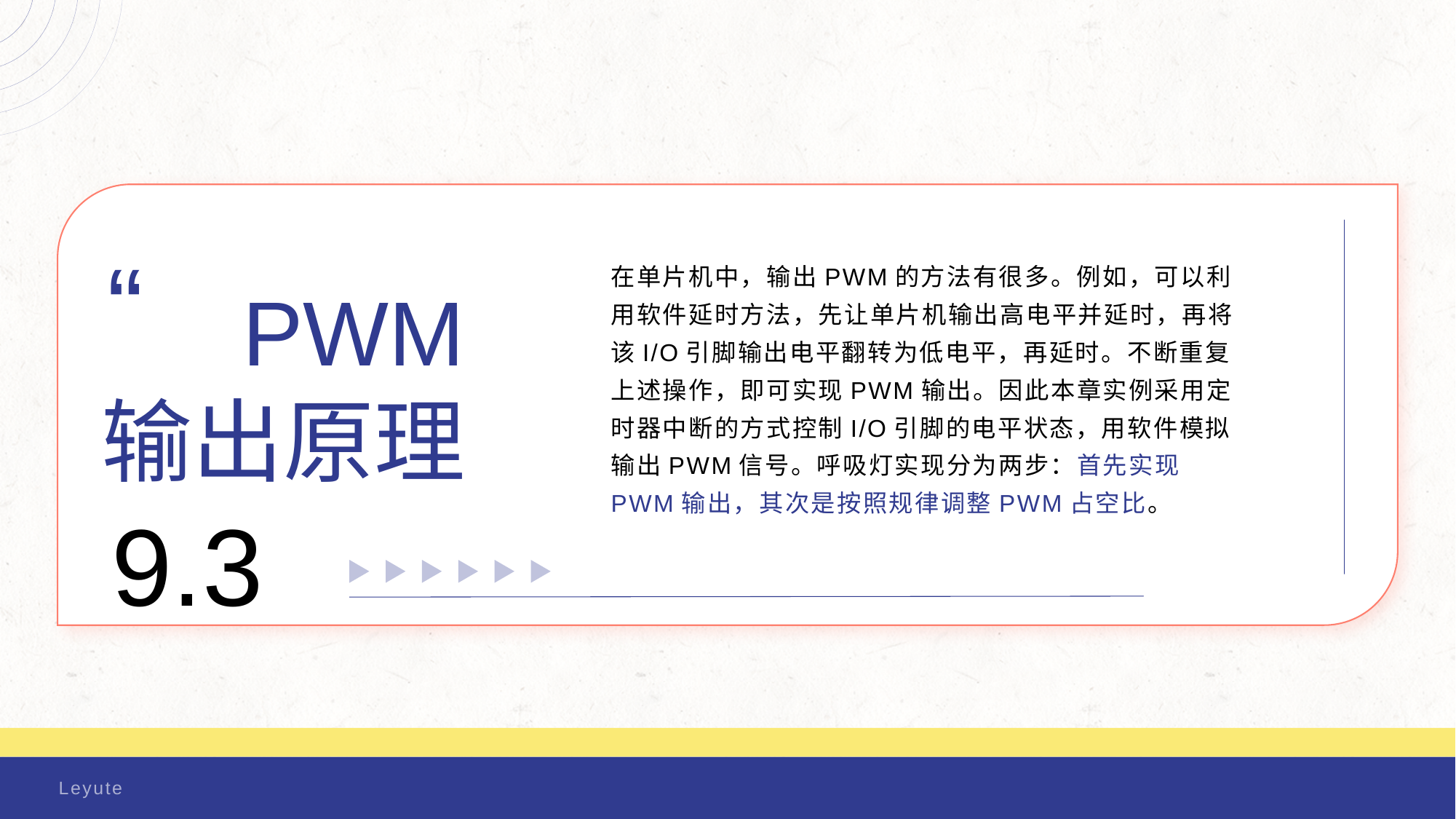

“
PWM
输出原理
9.3

在单片机中，输出PWM的方法有很多。例如，可以利用软件延时方法，先让单片机输出高电平并延时，再将该I/O引脚输出电平翻转为低电平，再延时。不断重复上述操作，即可实现PWM输出。因此本章实例采用定时器中断的方式控制I/O引脚的电平状态，用软件模拟输出PWM信号。呼吸灯实现分为两步：首先实现PWM输出，其次是按照规律调整PWM占空比。